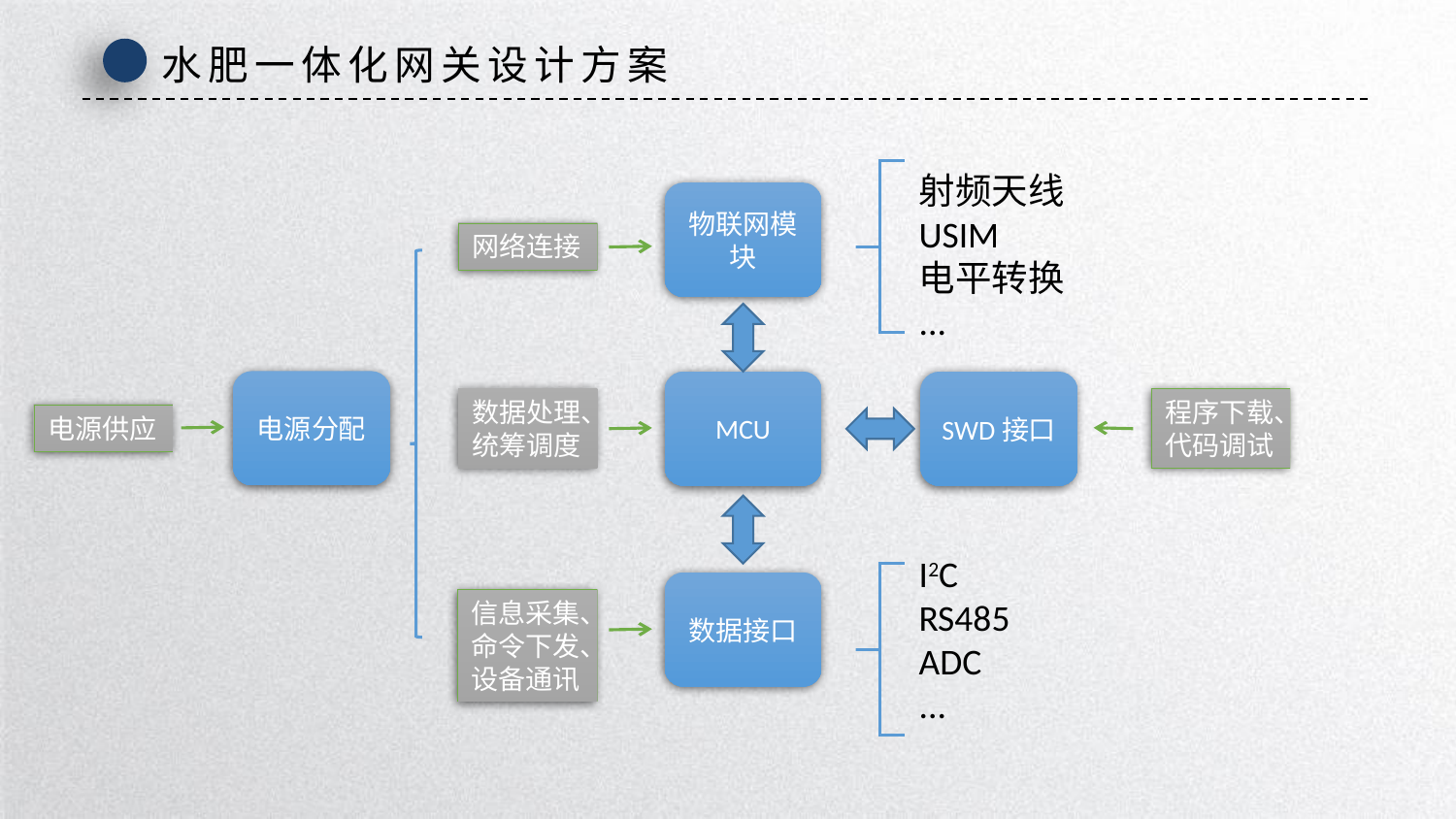

水肥一体化网关设计方案

射频天线
USIM
电平转换
...
物联网模块
网络连接

电源分配
MCU
SWD接口
数据处理、
统筹调度
程序下载、代码调试

电源供应

I2C
RS485
ADC
...

数据接口
信息采集、
命令下发、设备通讯